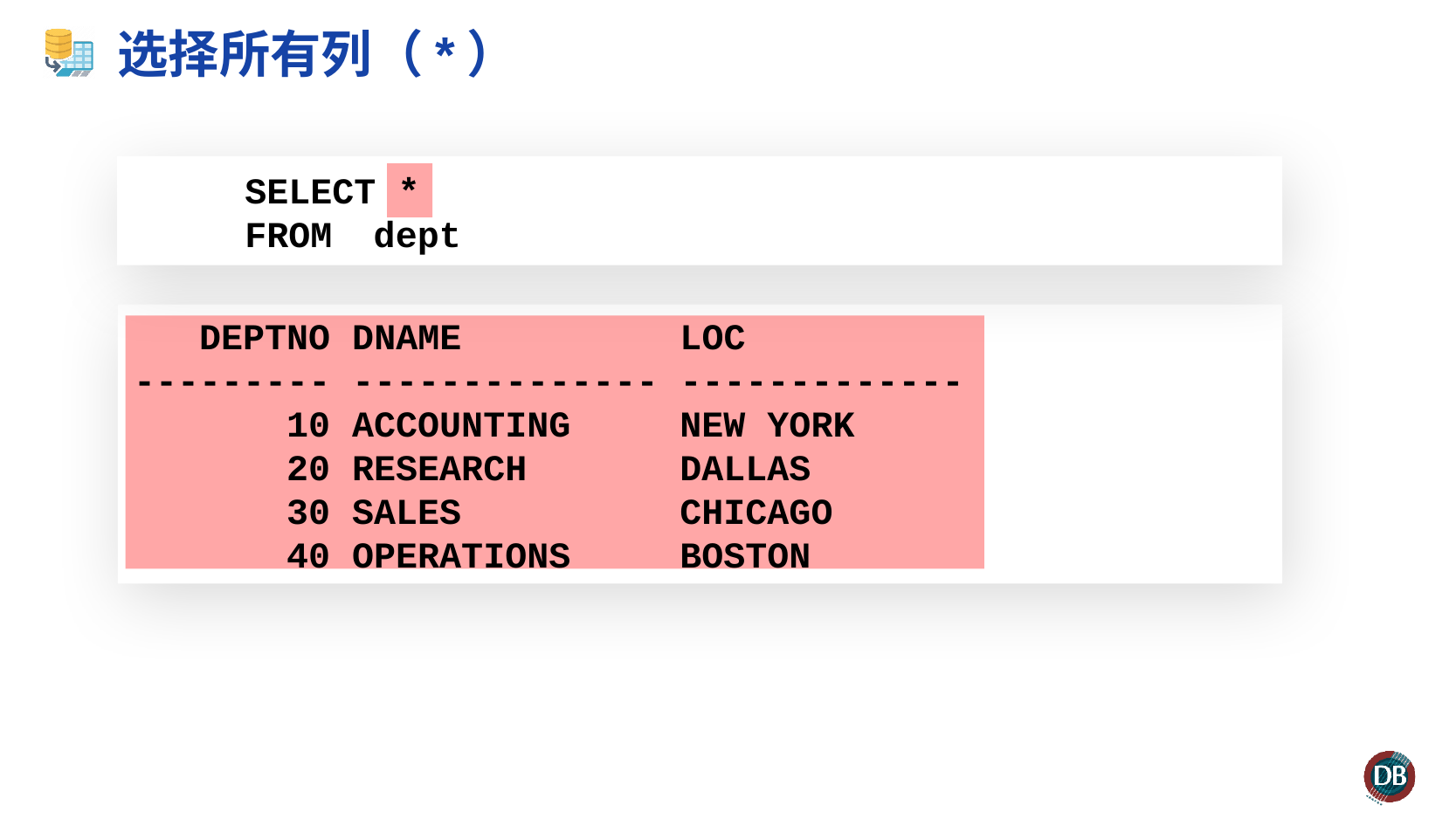

# 选择所有列（*）
     SELECT *
     FROM 	dept

   DEPTNO DNAME          LOC
--------- -------------- -------------
       10 ACCOUNTING     NEW YORK
       20 RESEARCH       DALLAS
       30 SALES          CHICAGO
       40 OPERATIONS     BOSTON